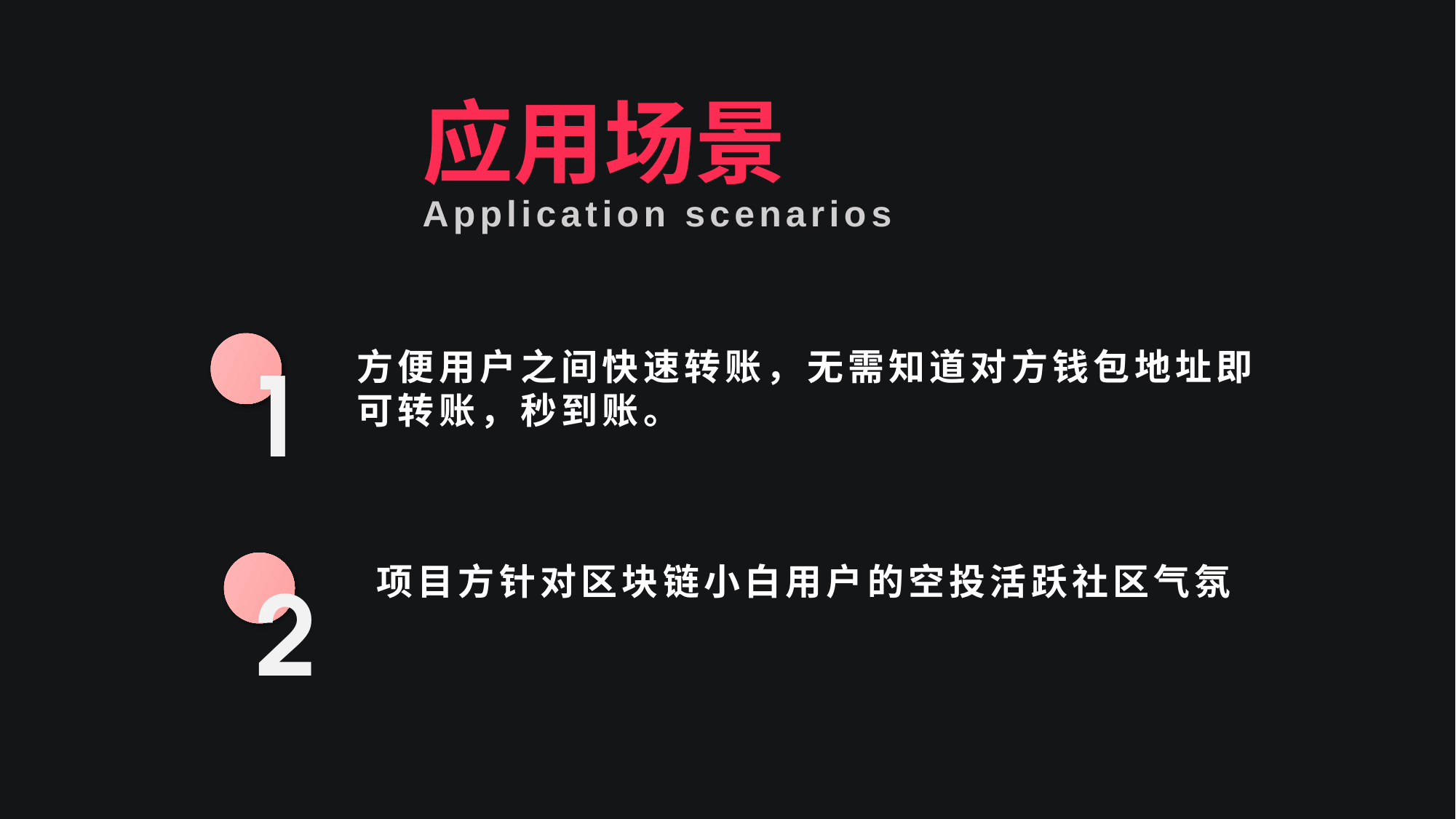

应用场景
Application scenarios
1

方便用户之间快速转账，无需知道对方钱包地址即可转账，秒到账。

2

项目方针对区块链小白用户的空投活跃社区气氛